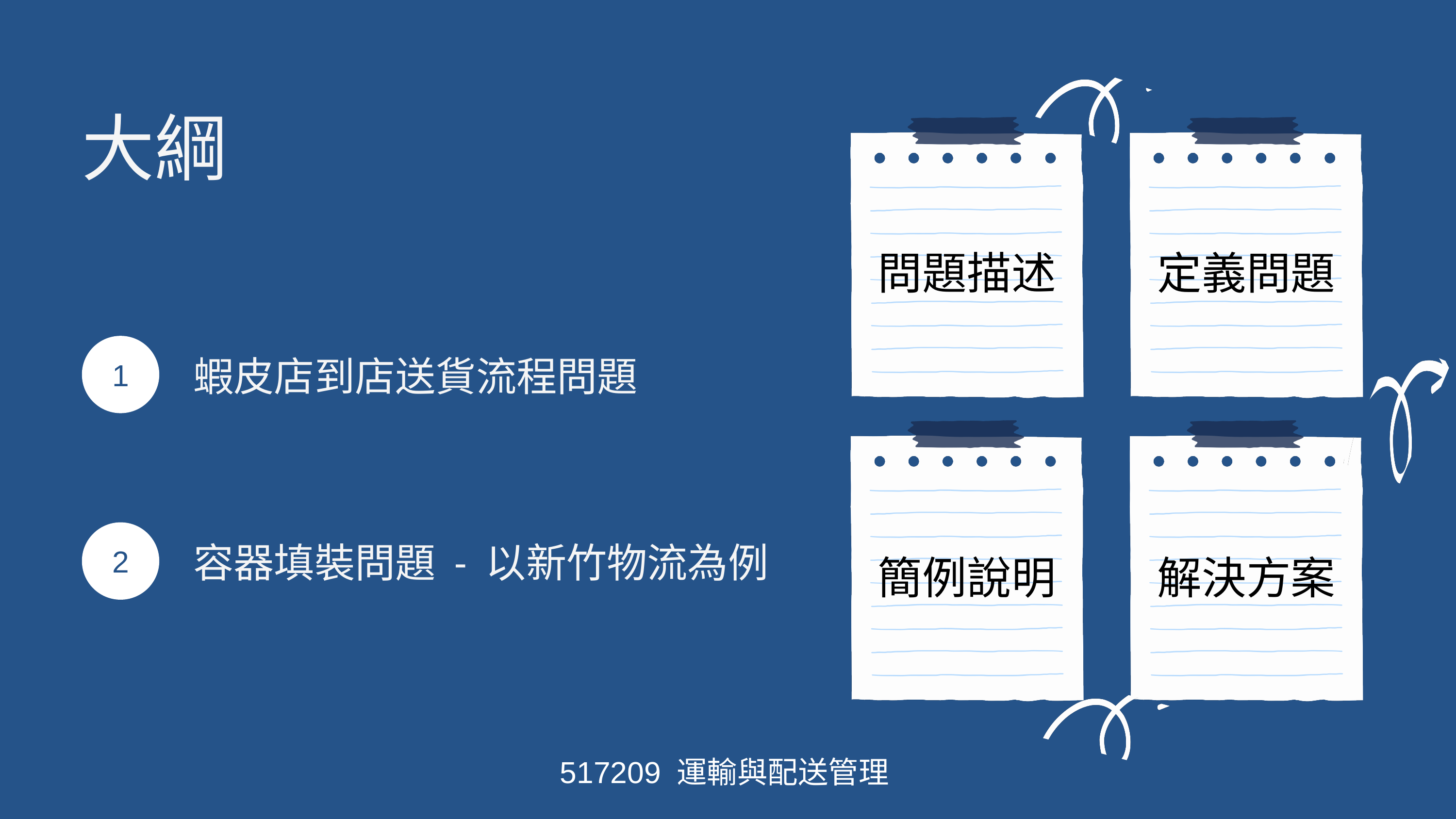

大綱

問題描述
定義問題

1
蝦皮店到店送貨流程問題

2
容器填裝問題 - 以新竹物流為例
簡例說明
解決方案

517209 運輸與配送管理